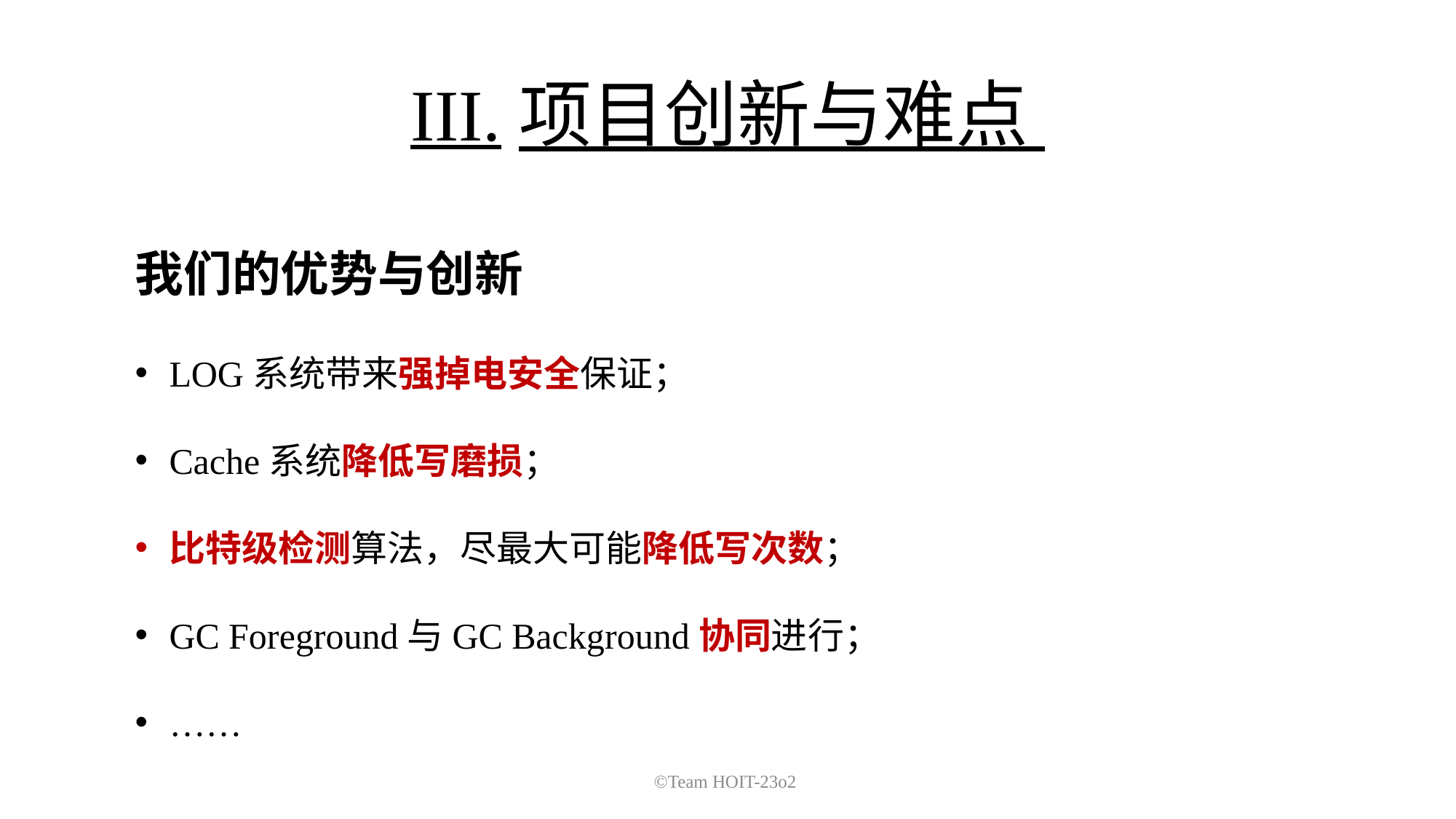

III.项目创新与难点
我们的优势与创新
LOG系统带来强掉电安全保证；

Cache系统降低写磨损；

比特级检测算法，尽最大可能降低写次数；

GC Foreground与GC Background协同进行；

……
©Team HOIT-23o2